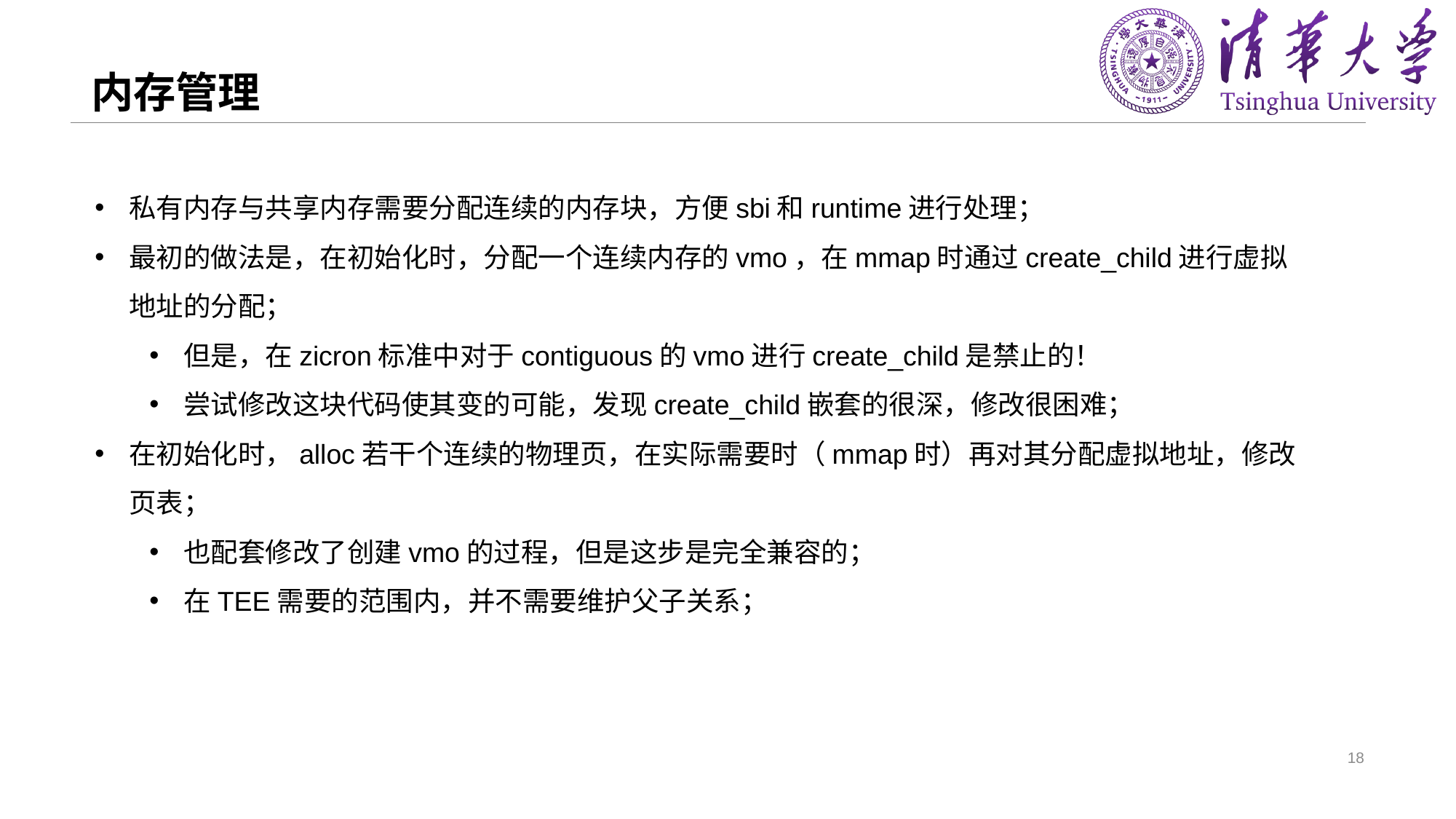

# 内存管理
私有内存与共享内存需要分配连续的内存块，方便sbi和runtime进行处理；
最初的做法是，在初始化时，分配一个连续内存的vmo，在mmap时通过create_child进行虚拟地址的分配；
但是，在zicron标准中对于contiguous的vmo进行create_child是禁止的！
尝试修改这块代码使其变的可能，发现create_child嵌套的很深，修改很困难；
在初始化时，alloc若干个连续的物理页，在实际需要时（mmap时）再对其分配虚拟地址，修改页表；
也配套修改了创建vmo的过程，但是这步是完全兼容的；
在TEE需要的范围内，并不需要维护父子关系；
18